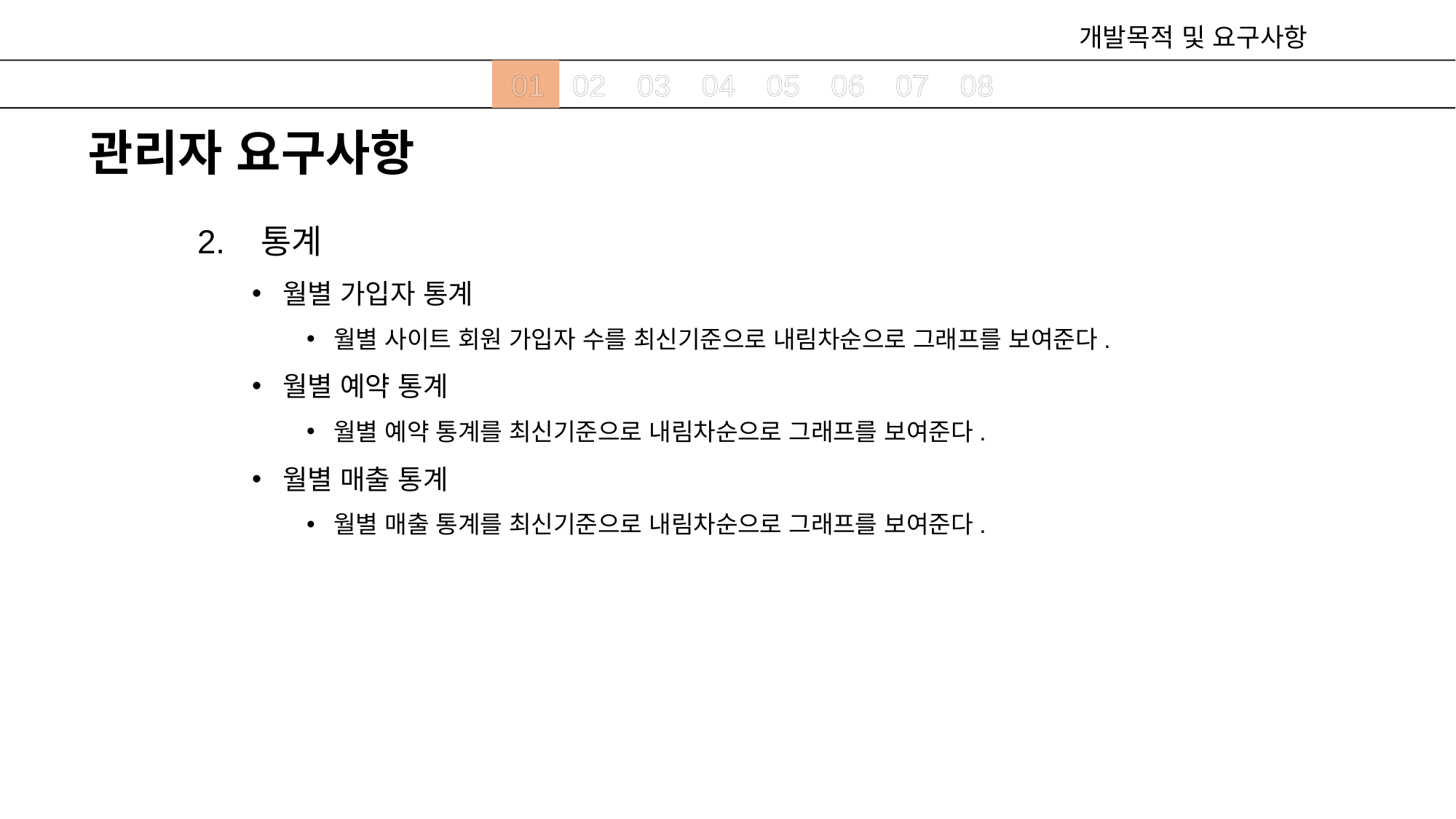

개발목적 및 요구사항

01
02
03
04
05
06
07
08
관리자 요구사항
2.   통계
월별 가입자 통계
월별 사이트 회원 가입자 수를 최신기준으로 내림차순으로 그래프를 보여준다.
월별 예약 통계
월별 예약 통계를 최신기준으로 내림차순으로 그래프를 보여준다.
월별 매출 통계
월별 매출 통계를 최신기준으로 내림차순으로 그래프를 보여준다.